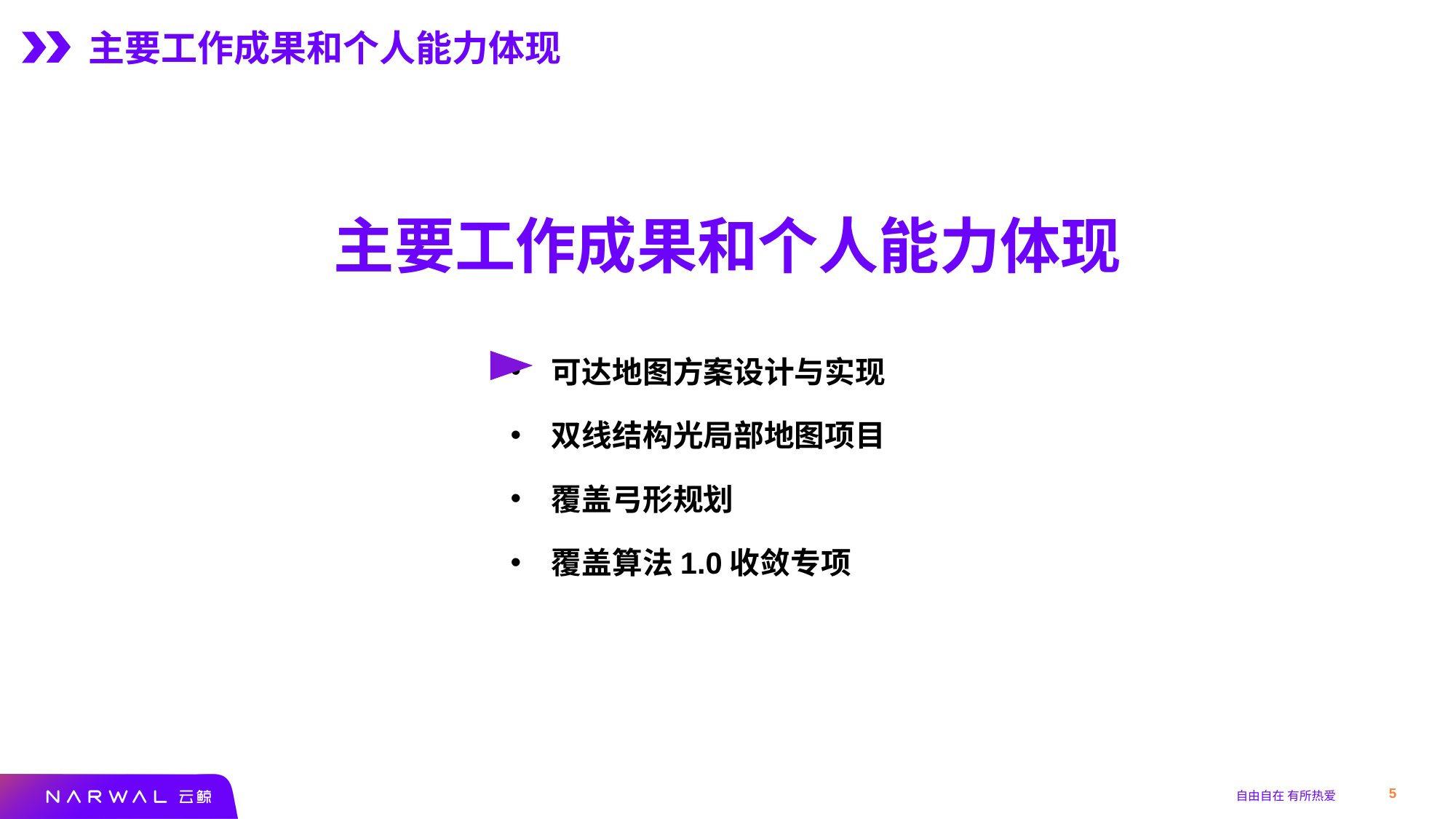

主要工作成果和个人能力体现

主要工作成果和个人能力体现
可达地图方案设计与实现
双线结构光局部地图项目
覆盖弓形规划
覆盖算法1.0收敛专项